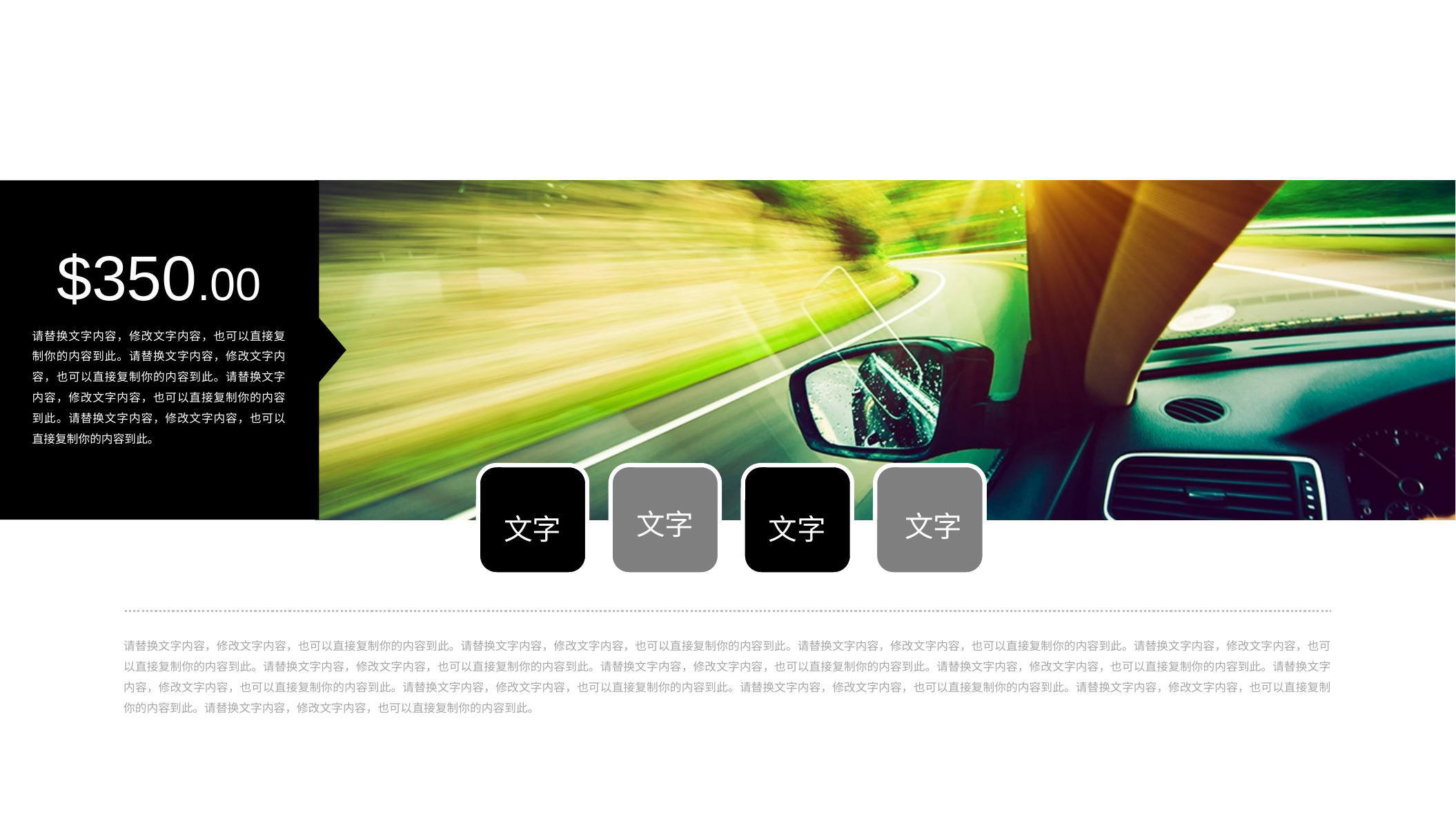

$350.00
请替换文字内容，修改文字内容，也可以直接复制你的内容到此。请替换文字内容，修改文字内容，也可以直接复制你的内容到此。请替换文字内容，修改文字内容，也可以直接复制你的内容到此。请替换文字内容，修改文字内容，也可以直接复制你的内容到此。

文字
文字
文字
文字
请替换文字内容，修改文字内容，也可以直接复制你的内容到此。请替换文字内容，修改文字内容，也可以直接复制你的内容到此。请替换文字内容，修改文字内容，也可以直接复制你的内容到此。请替换文字内容，修改文字内容，也可以直接复制你的内容到此。请替换文字内容，修改文字内容，也可以直接复制你的内容到此。请替换文字内容，修改文字内容，也可以直接复制你的内容到此。请替换文字内容，修改文字内容，也可以直接复制你的内容到此。请替换文字内容，修改文字内容，也可以直接复制你的内容到此。请替换文字内容，修改文字内容，也可以直接复制你的内容到此。请替换文字内容，修改文字内容，也可以直接复制你的内容到此。请替换文字内容，修改文字内容，也可以直接复制你的内容到此。请替换文字内容，修改文字内容，也可以直接复制你的内容到此。